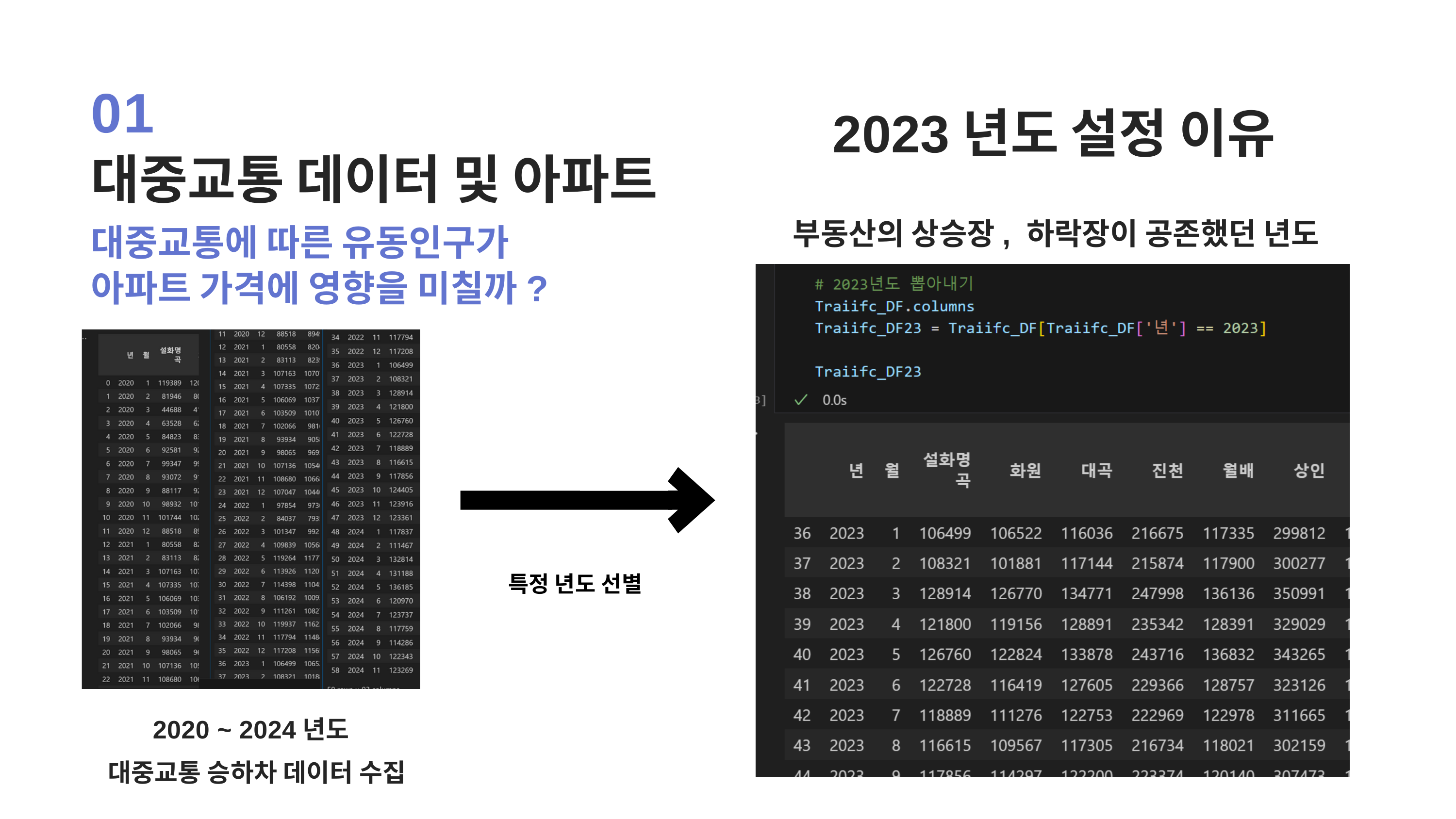

01
2023년도 설정 이유

부동산의 상승장, 하락장이 공존했던 년도
대중교통 데이터 및 아파트

대중교통에 따른 유동인구가
아파트 가격에 영향을 미칠까?

특정 년도 선별
2020 ~ 2024년도
 대중교통 승하차 데이터 수집